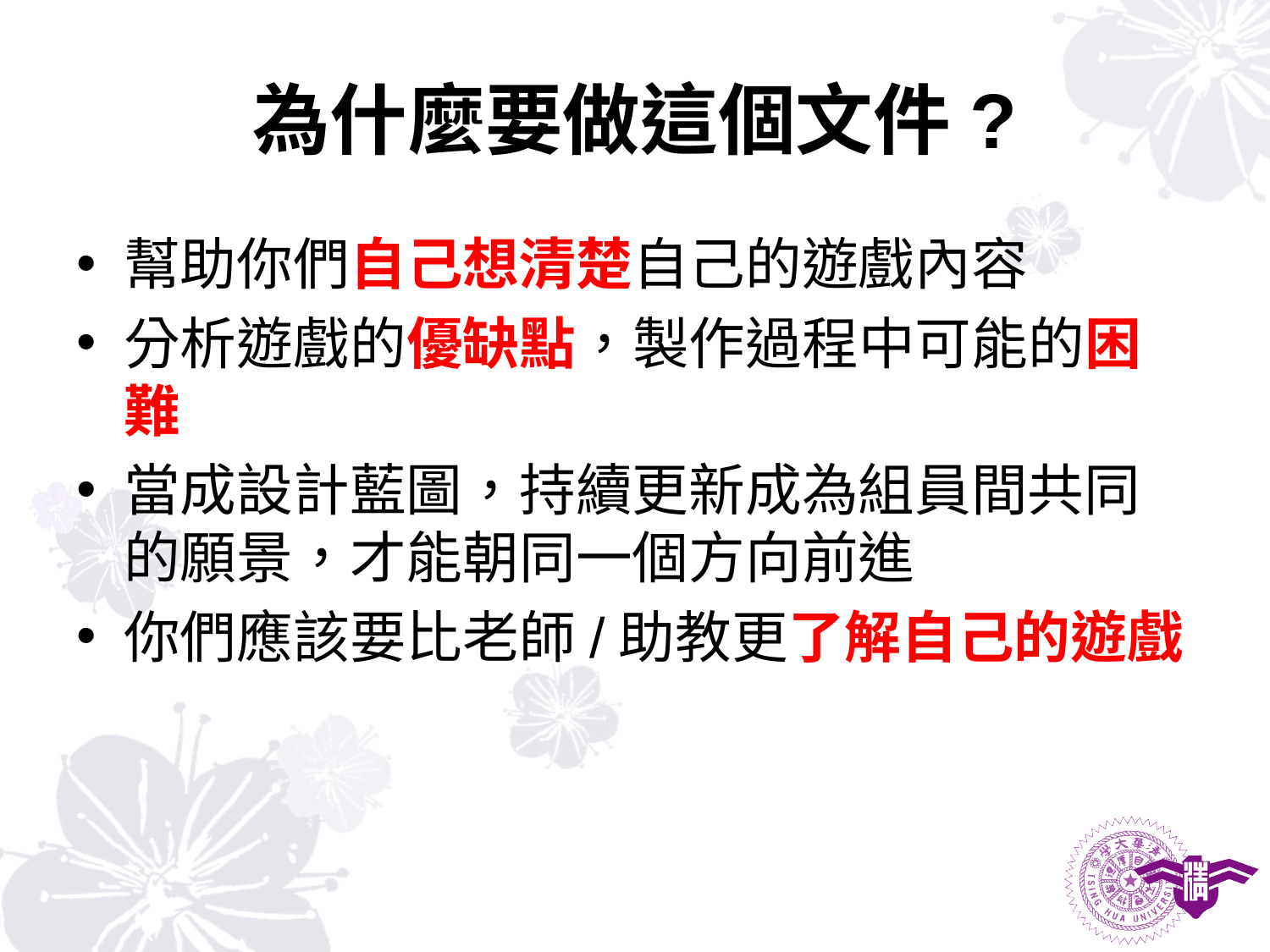

# 為什麼要做這個文件?
幫助你們自己想清楚自己的遊戲內容
分析遊戲的優缺點，製作過程中可能的困難
當成設計藍圖，持續更新成為組員間共同的願景，才能朝同一個方向前進
你們應該要比老師/助教更了解自己的遊戲